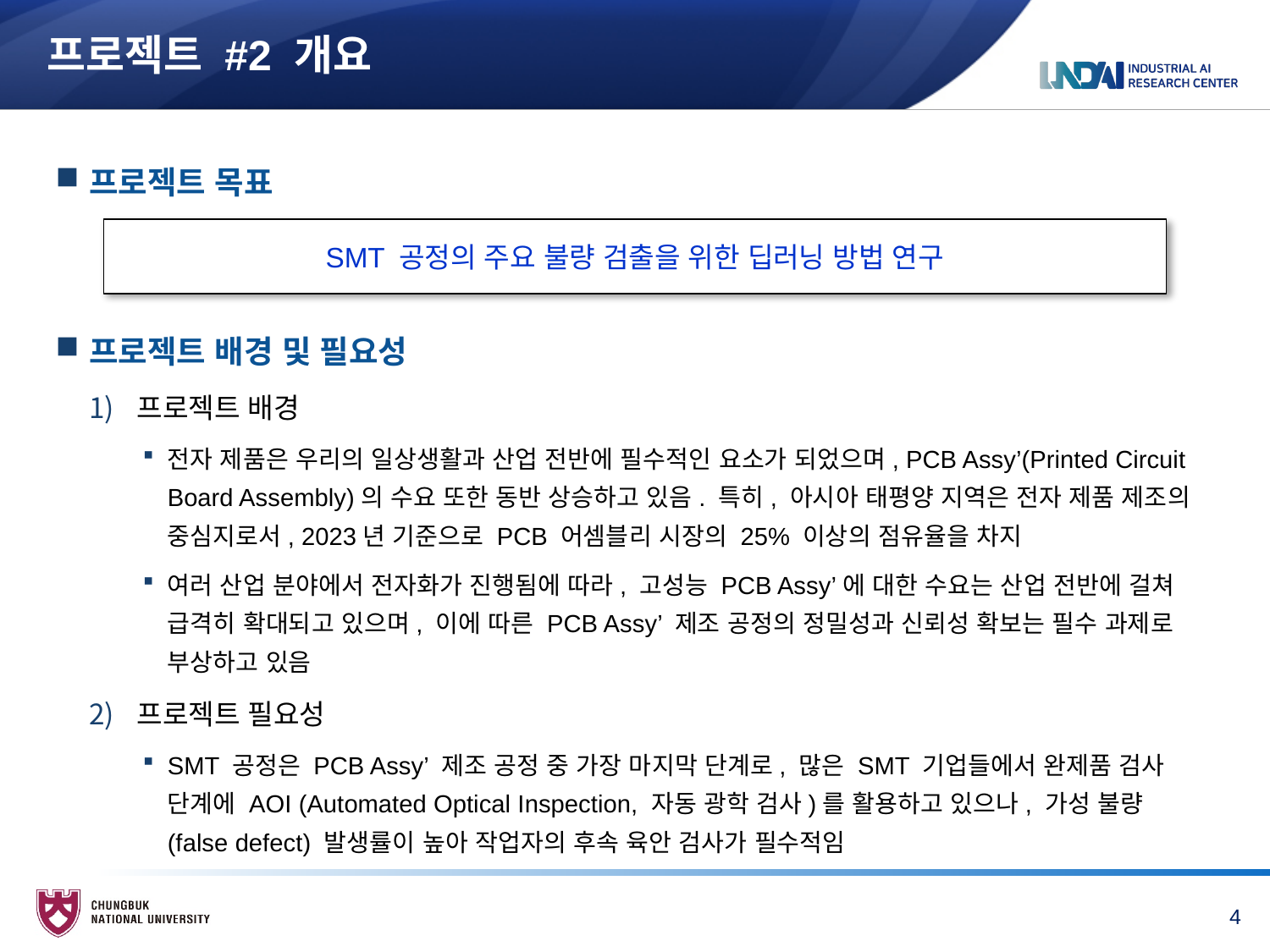

# 프로젝트 #2 개요
프로젝트 목표

프로젝트 배경 및 필요성
프로젝트 배경
전자 제품은 우리의 일상생활과 산업 전반에 필수적인 요소가 되었으며, PCB Assy’(Printed Circuit Board Assembly)의 수요 또한 동반 상승하고 있음. 특히, 아시아 태평양 지역은 전자 제품 제조의 중심지로서, 2023년 기준으로 PCB 어셈블리 시장의 25% 이상의 점유율을 차지
여러 산업 분야에서 전자화가 진행됨에 따라, 고성능 PCB Assy’에 대한 수요는 산업 전반에 걸쳐 급격히 확대되고 있으며, 이에 따른 PCB Assy’ 제조 공정의 정밀성과 신뢰성 확보는 필수 과제로 부상하고 있음
프로젝트 필요성
SMT 공정은 PCB Assy’ 제조 공정 중 가장 마지막 단계로, 많은 SMT 기업들에서 완제품 검사 단계에 AOI (Automated Optical Inspection, 자동 광학 검사)를 활용하고 있으나, 가성 불량 (false defect) 발생률이 높아 작업자의 후속 육안 검사가 필수적임
SMT 공정의 주요 불량 검출을 위한 딥러닝 방법 연구